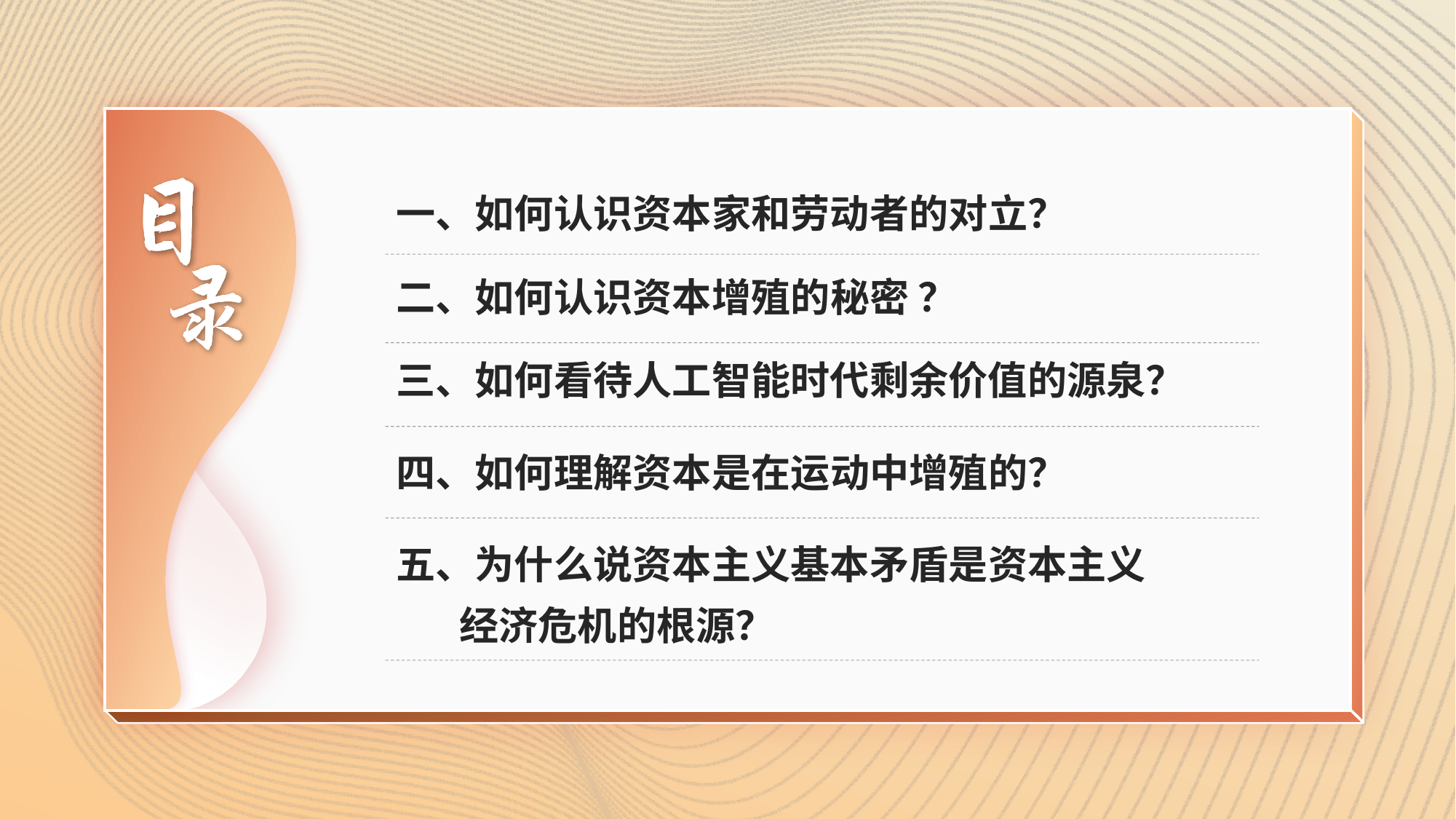

一、如何认识资本家和劳动者的对立？
二、如何认识资本增殖的秘密 ？
三、如何看待人工智能时代剩余价值的源泉？
四、如何理解资本是在运动中增殖的？
五、为什么说资本主义基本矛盾是资本主义
      经济危机的根源？